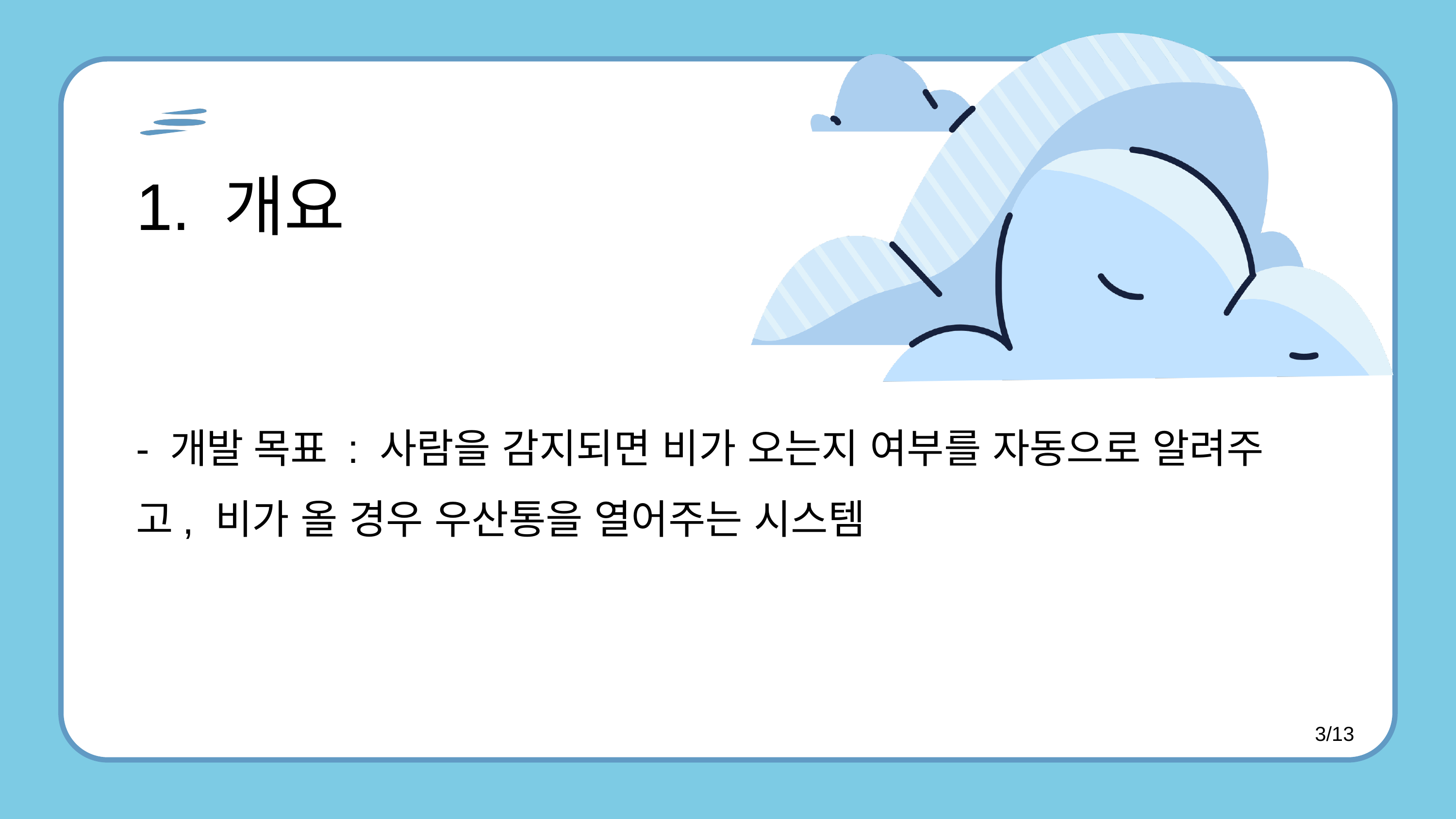

1. 개요
- 개발 목표 : 사람을 감지되면 비가 오는지 여부를 자동으로 알려주고, 비가 올 경우 우산통을 열어주는 시스템
3/13